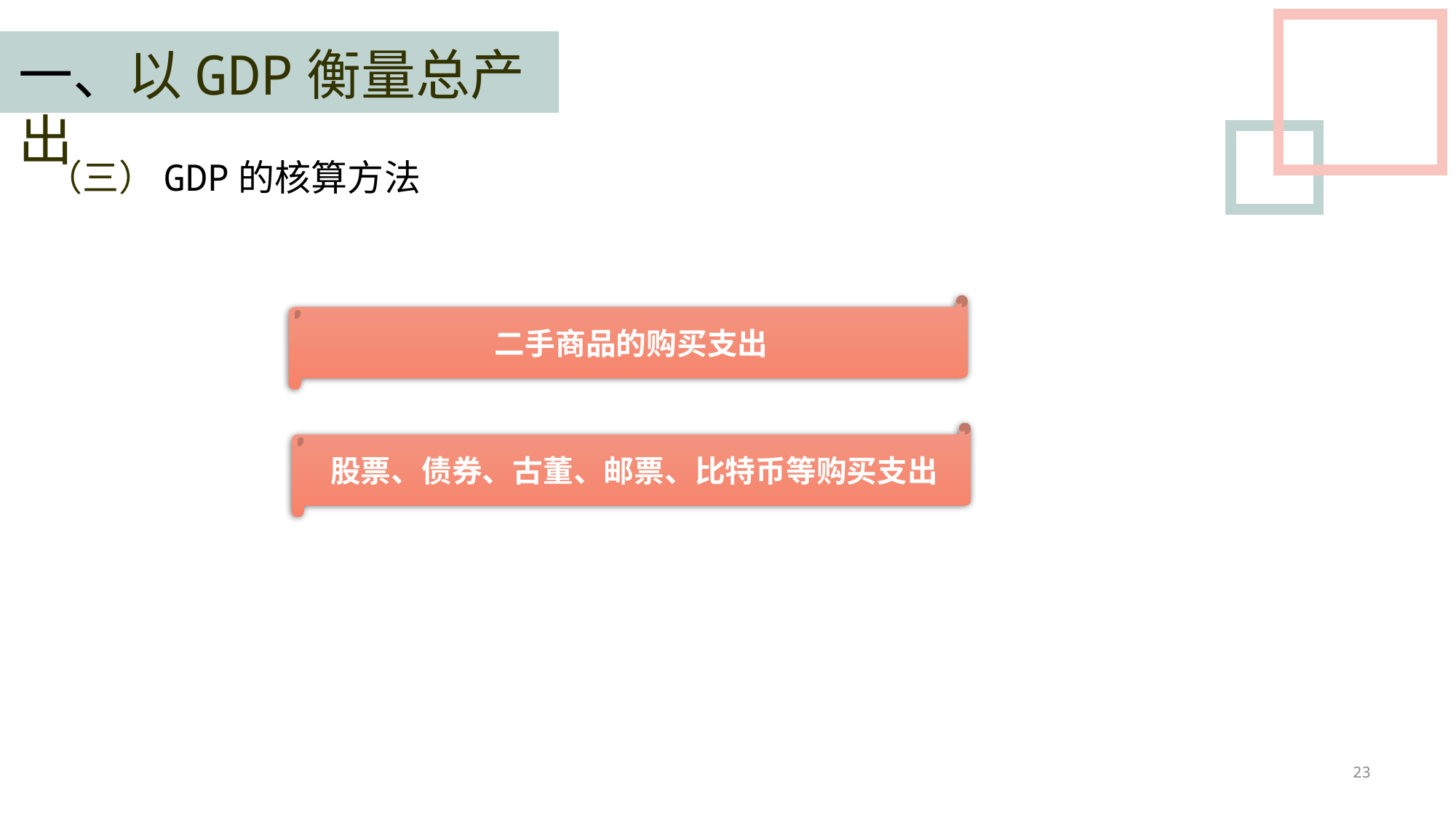

一、以GDP衡量总产出

（三）GDP的核算方法

二手商品的购买支出
股票、债券、古董、邮票、比特币等购买支出
23